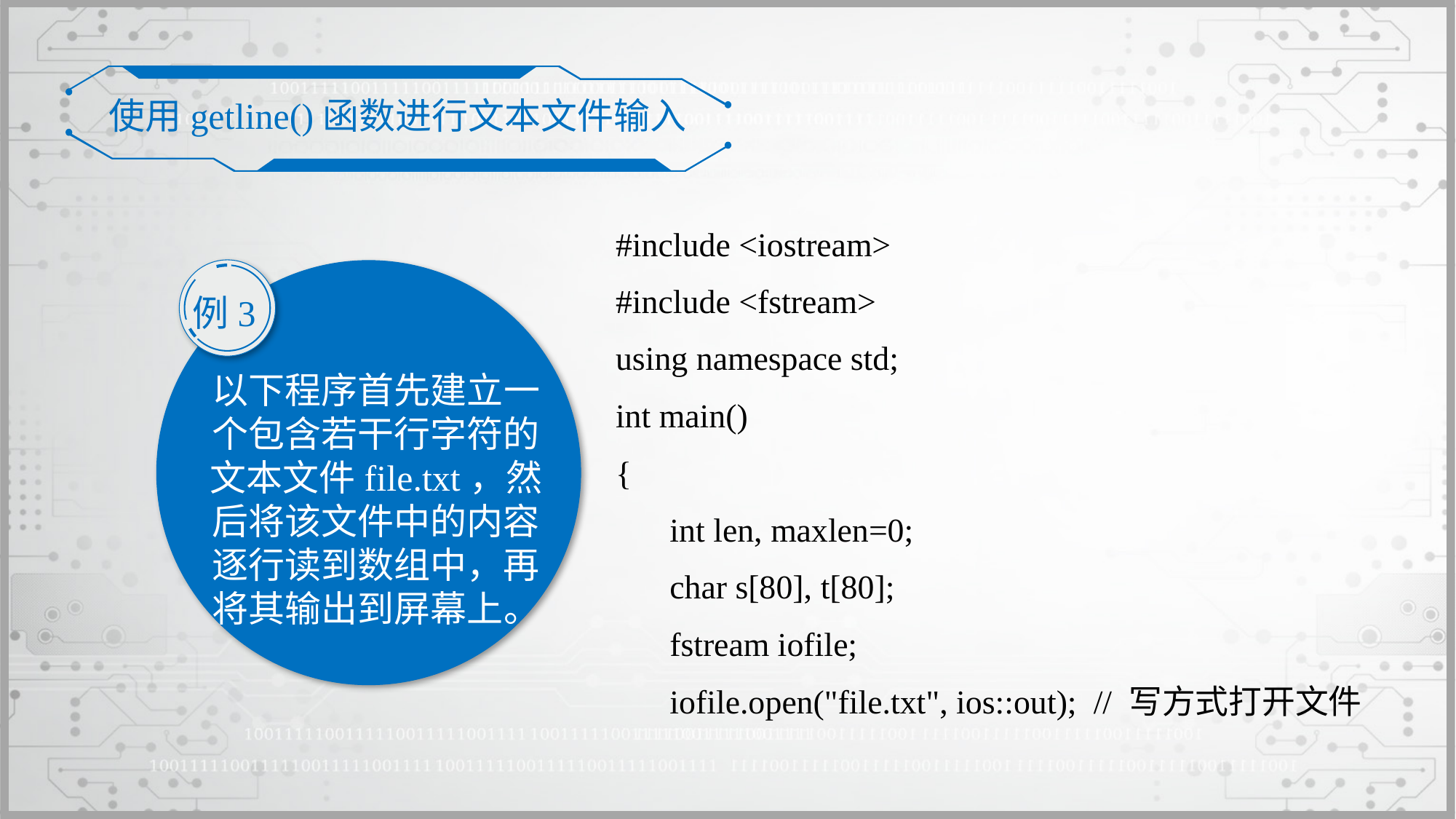

使用getline()函数进行文本文件输入
#include <iostream>
#include <fstream>
using namespace std;
int main()
{
	int len, maxlen=0;
	char s[80], t[80];
	fstream iofile;
	iofile.open("file.txt", ios::out);  // 写方式打开文件

例3

以下程序首先建立一个包含若干行字符的文本文件file.txt，然后将该文件中的内容逐行读到数组中，再将其输出到屏幕上。